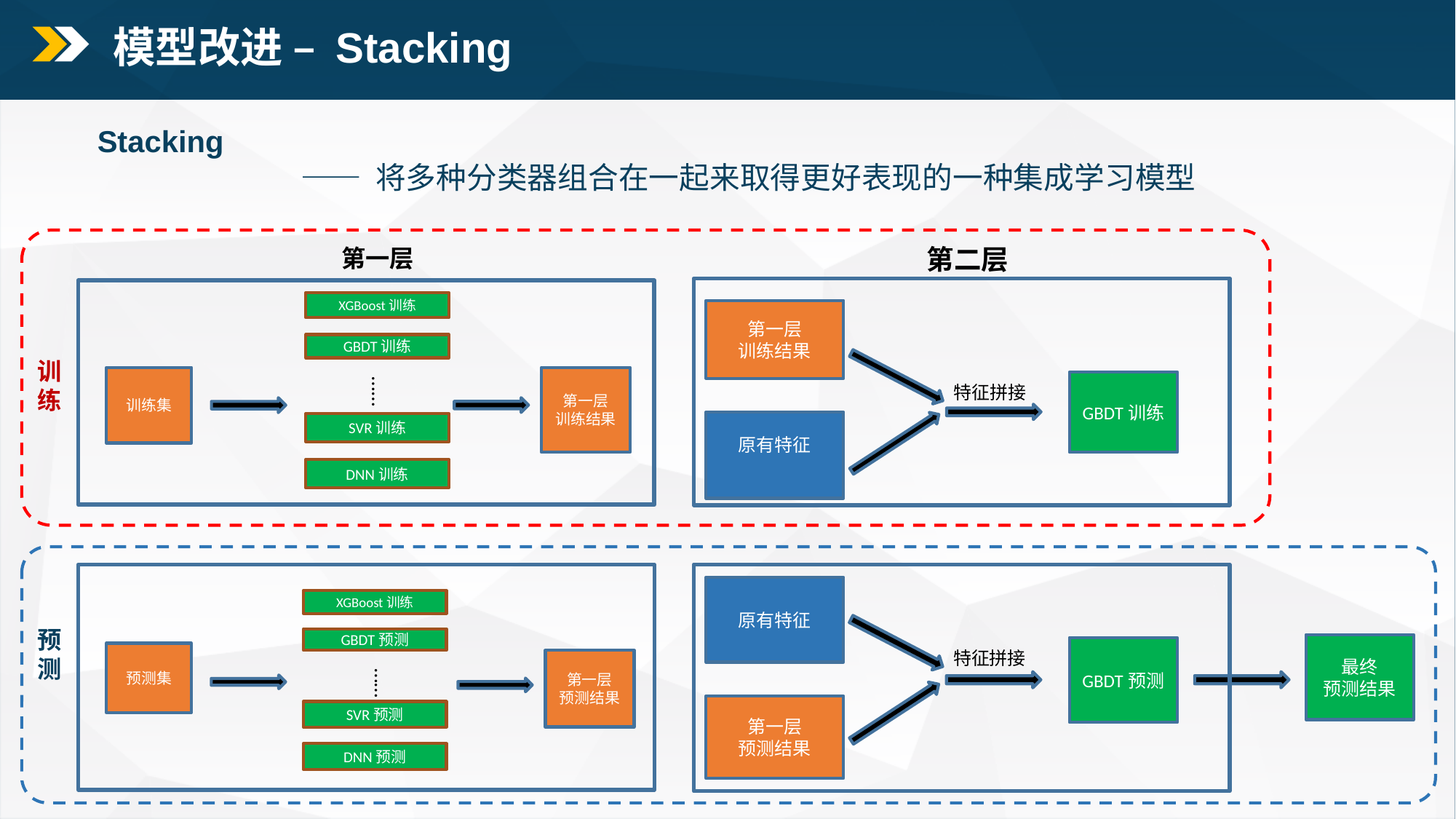

模型改进 – Stacking
Stacking
	              —— 将多种分类器组合在一起来取得更好表现的一种集成学习模型

第二层
第一层

第一层
训练结果

GBDT训练
特征拼接

原有特征

XGBoost训练
GBDT训练
……
训练集
第一层
训练结果

SVR训练
DNN训练
训练

原有特征
最终
预测结果

GBDT预测
特征拼接

第一层
预测结果

XGBoost训练
GBDT预测
预测集
第一层
预测结果
……

SVR预测
DNN预测
预测